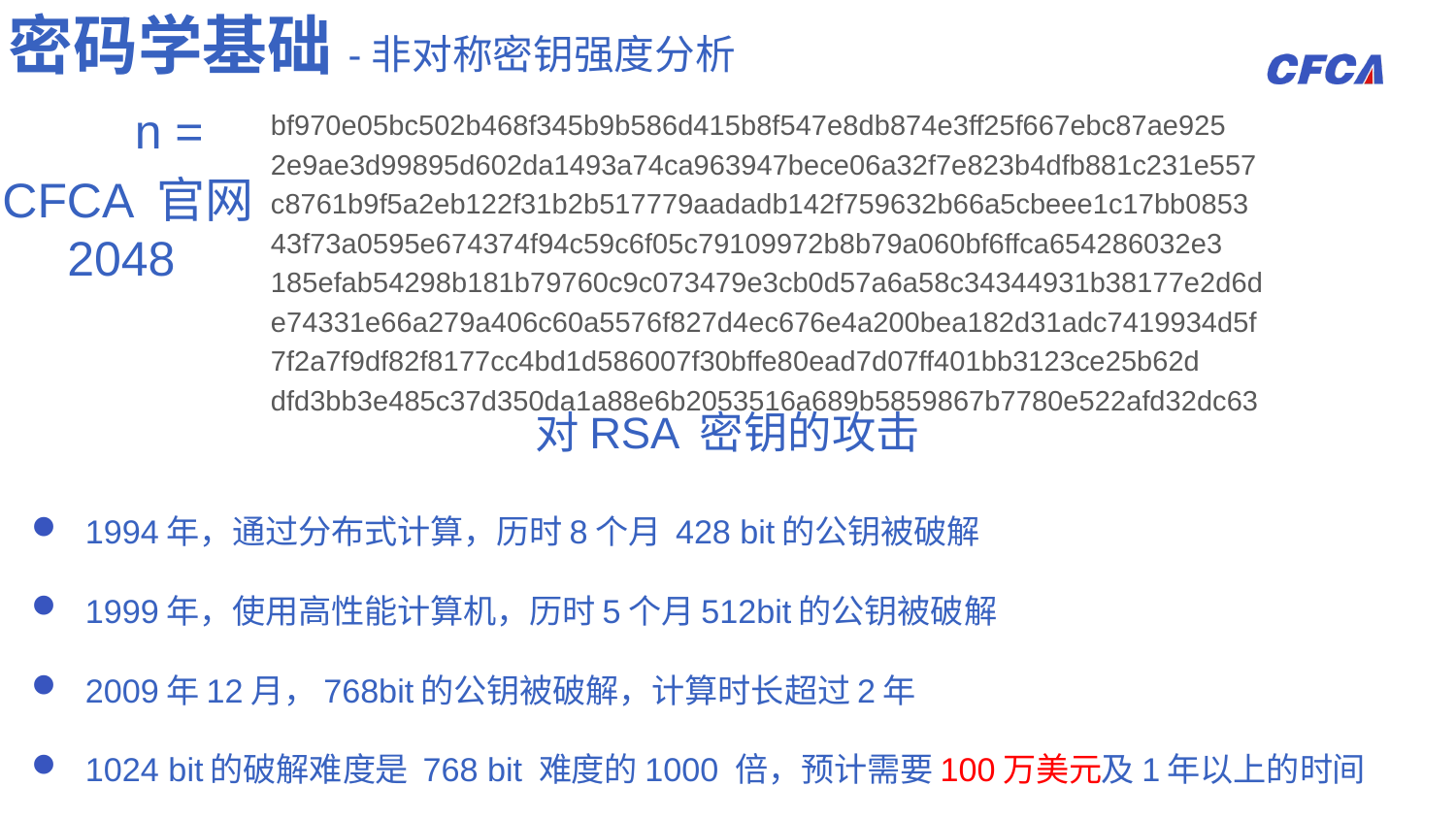

密码学基础-非对称密钥强度分析
n =
bf970e05bc502b468f345b9b586d415b8f547e8db874e3ff25f667ebc87ae925
2e9ae3d99895d602da1493a74ca963947bece06a32f7e823b4dfb881c231e557
c8761b9f5a2eb122f31b2b517779aadadb142f759632b66a5cbeee1c17bb0853
43f73a0595e674374f94c59c6f05c79109972b8b79a060bf6ffca654286032e3
185efab54298b181b79760c9c073479e3cb0d57a6a58c34344931b38177e2d6d
e74331e66a279a406c60a5576f827d4ec676e4a200bea182d31adc7419934d5f
7f2a7f9df82f8177cc4bd1d586007f30bffe80ead7d07ff401bb3123ce25b62d
dfd3bb3e485c37d350da1a88e6b2053516a689b5859867b7780e522afd32dc63
CFCA 官网 2048
对RSA 密钥的攻击

1994年，通过分布式计算，历时8个月 428 bit的公钥被破解

1999年，使用高性能计算机，历时5个月512bit的公钥被破解

2009年12月，768bit的公钥被破解，计算时长超过2年

1024 bit的破解难度是 768 bit 难度的1000 倍，预计需要100万美元及1年以上的时间